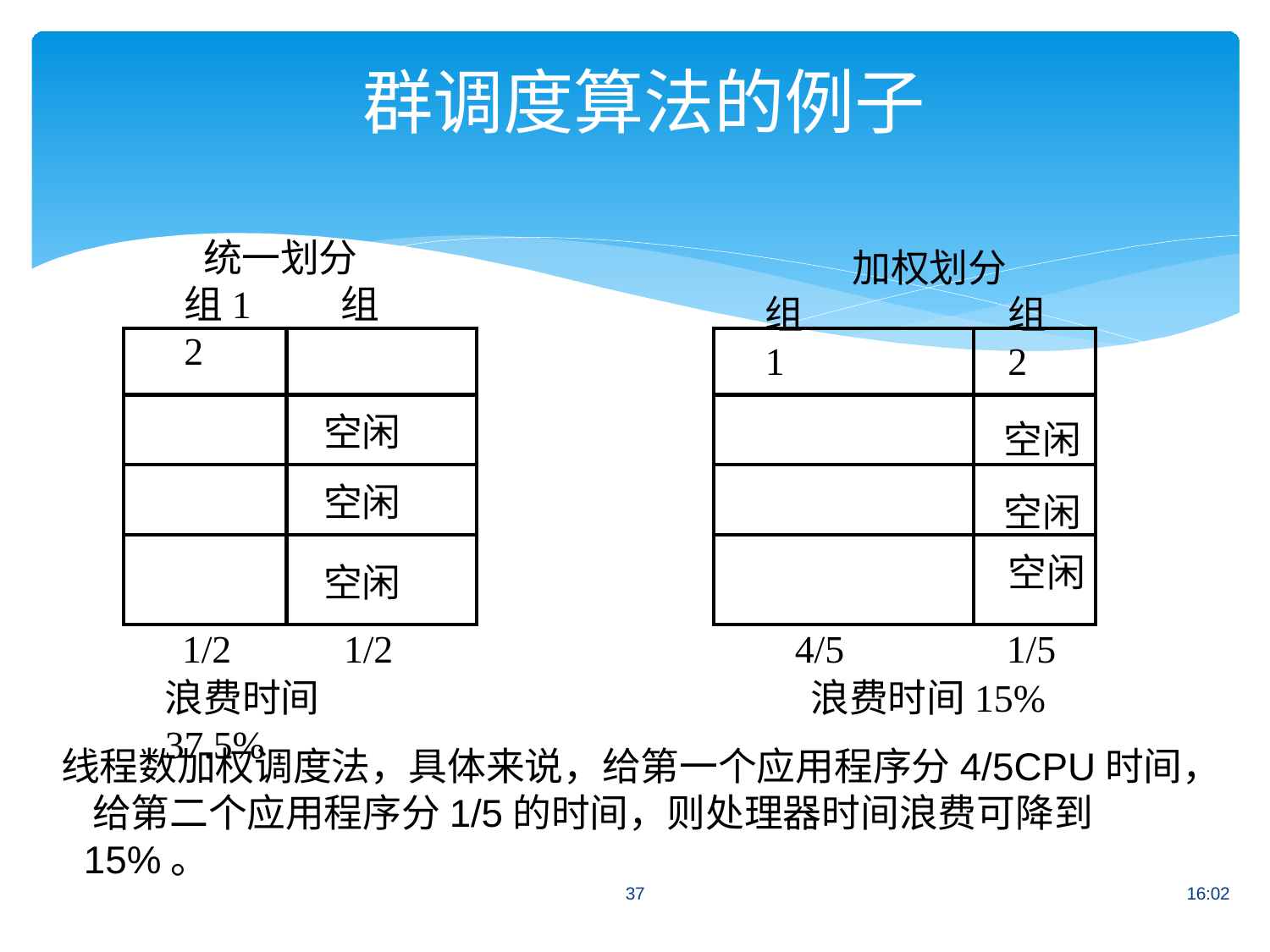

# 群调度算法的例子
统一划分
组1	组2

加权划分
组1
组2
|  |  |
| --- | --- |
|  | 空闲 |
|  | 空闲 |
|  | 空闲 |
|  |  |
| --- | --- |
|  | 空闲 |
|  | 空闲 |
|  | 空闲 |

1/2	1/2
浪费时间37.5%
4/5	1/5
浪费时间15%
线程数加权调度法，具体来说，给第一个应用程序分4/5CPU时间， 给第二个应用程序分1/5的时间，则处理器时间浪费可降到15%。
37
16:02